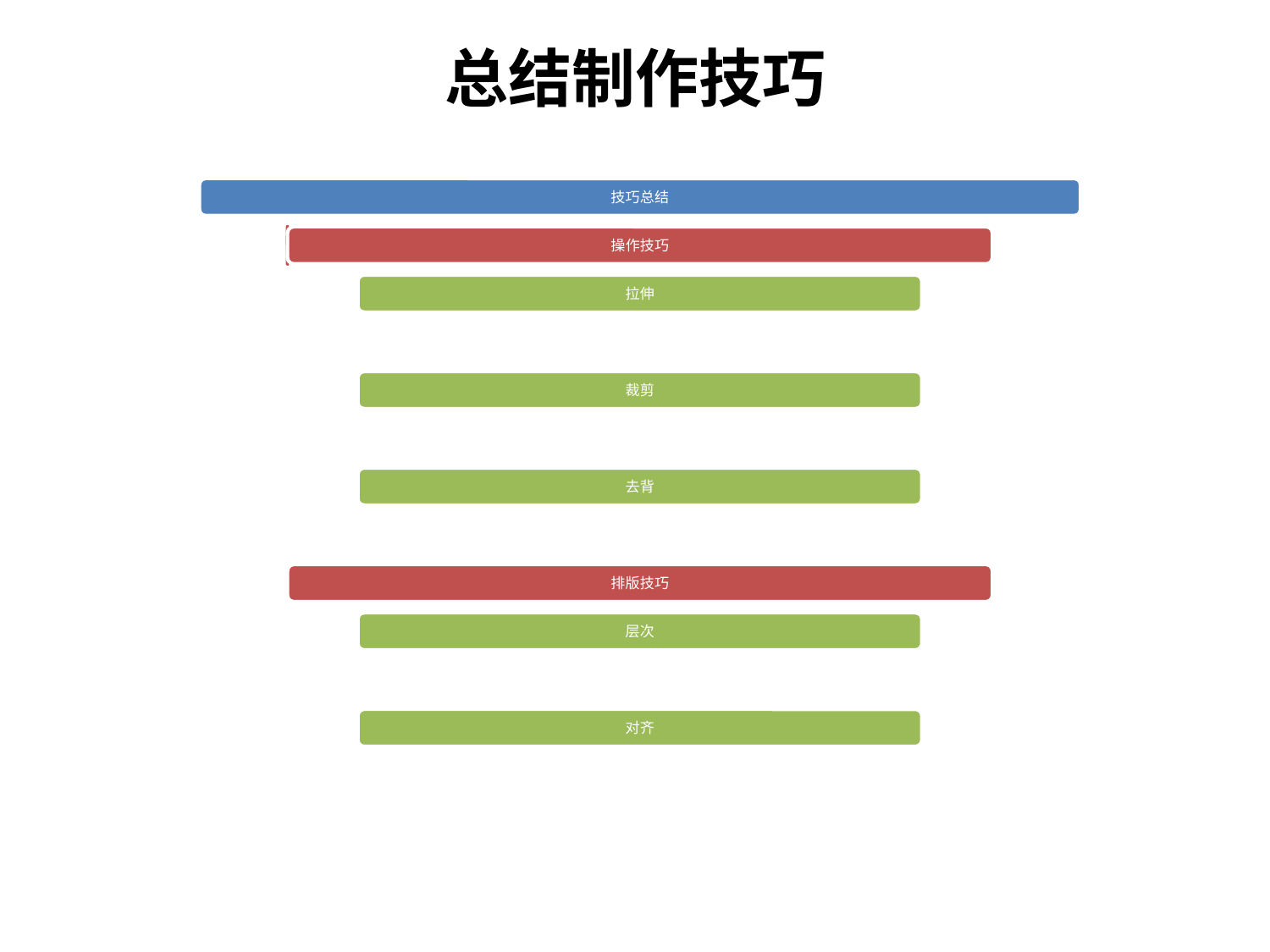

# 总结制作技巧
技巧总结
操作技巧
拉伸
裁剪
排版技巧
层次
去背
对齐